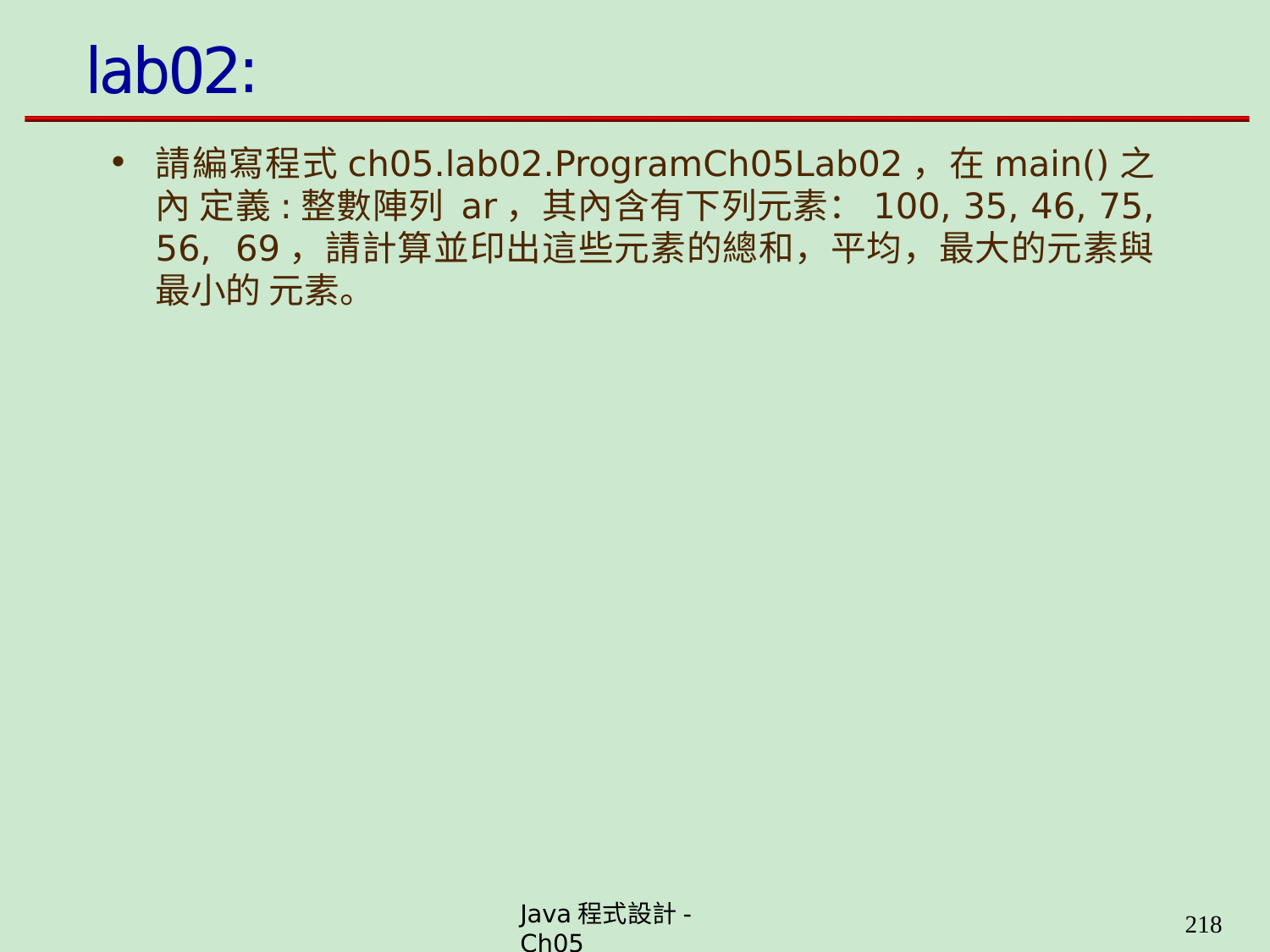

# lab02:
請編寫程式ch05.lab02.ProgramCh05Lab02，在main()之內 定義:整數陣列 ar，其內含有下列元素：100, 35, 46, 75, 56,  69，請計算並印出這些元素的總和，平均，最大的元素與最小的 元素。
Java程式設計-Ch05
218